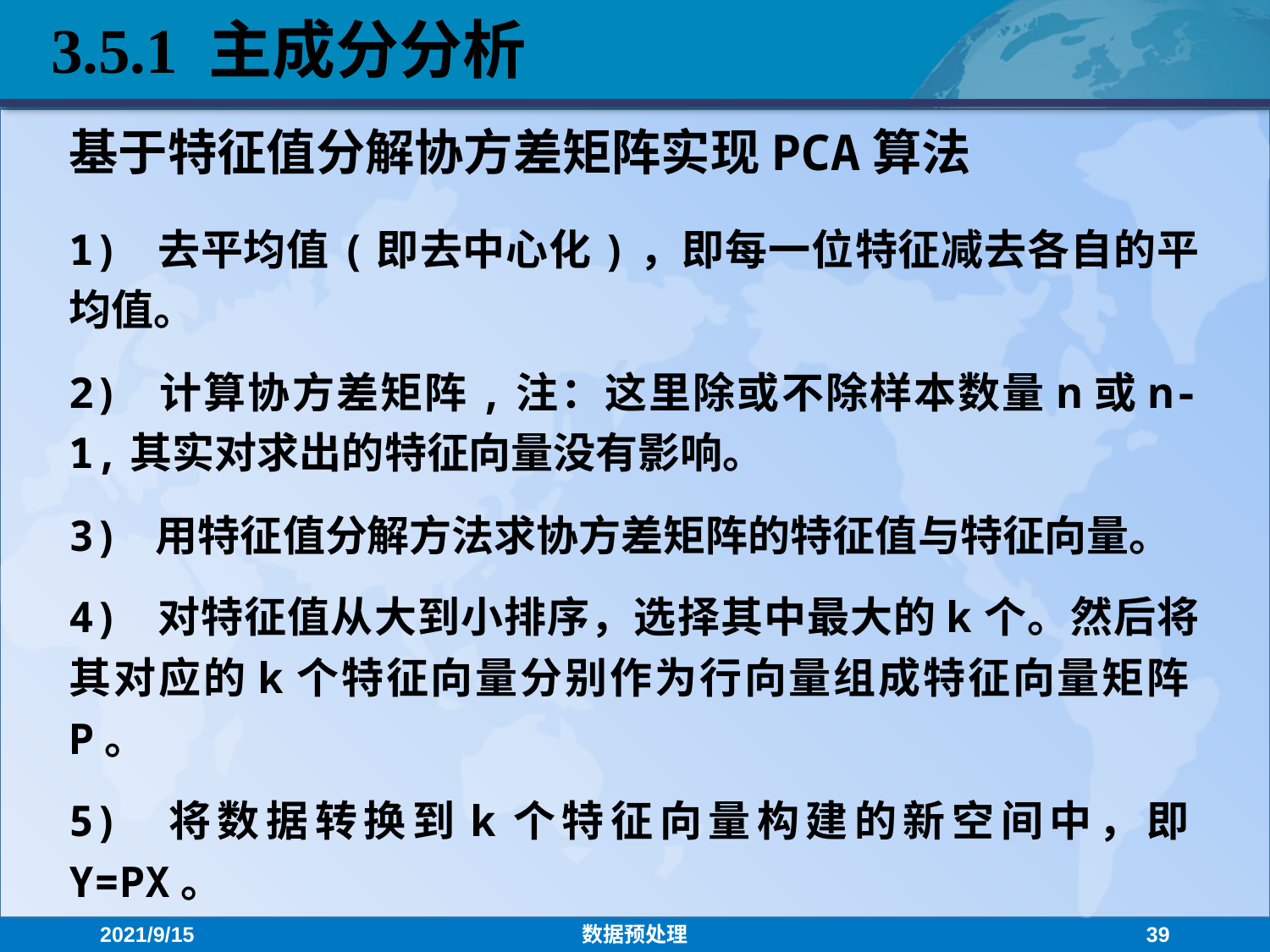

3.5.1 主成分分析
基于特征值分解协方差矩阵实现PCA算法
1) 去平均值(即去中心化)，即每一位特征减去各自的平均值。
2) 计算协方差矩阵,注：这里除或不除样本数量n或n-1,其实对求出的特征向量没有影响。
3) 用特征值分解方法求协方差矩阵的特征值与特征向量。
4) 对特征值从大到小排序，选择其中最大的k个。然后将其对应的k个特征向量分别作为行向量组成特征向量矩阵P。
5) 将数据转换到k个特征向量构建的新空间中，即Y=PX。
2021/9/15
数据预处理
39